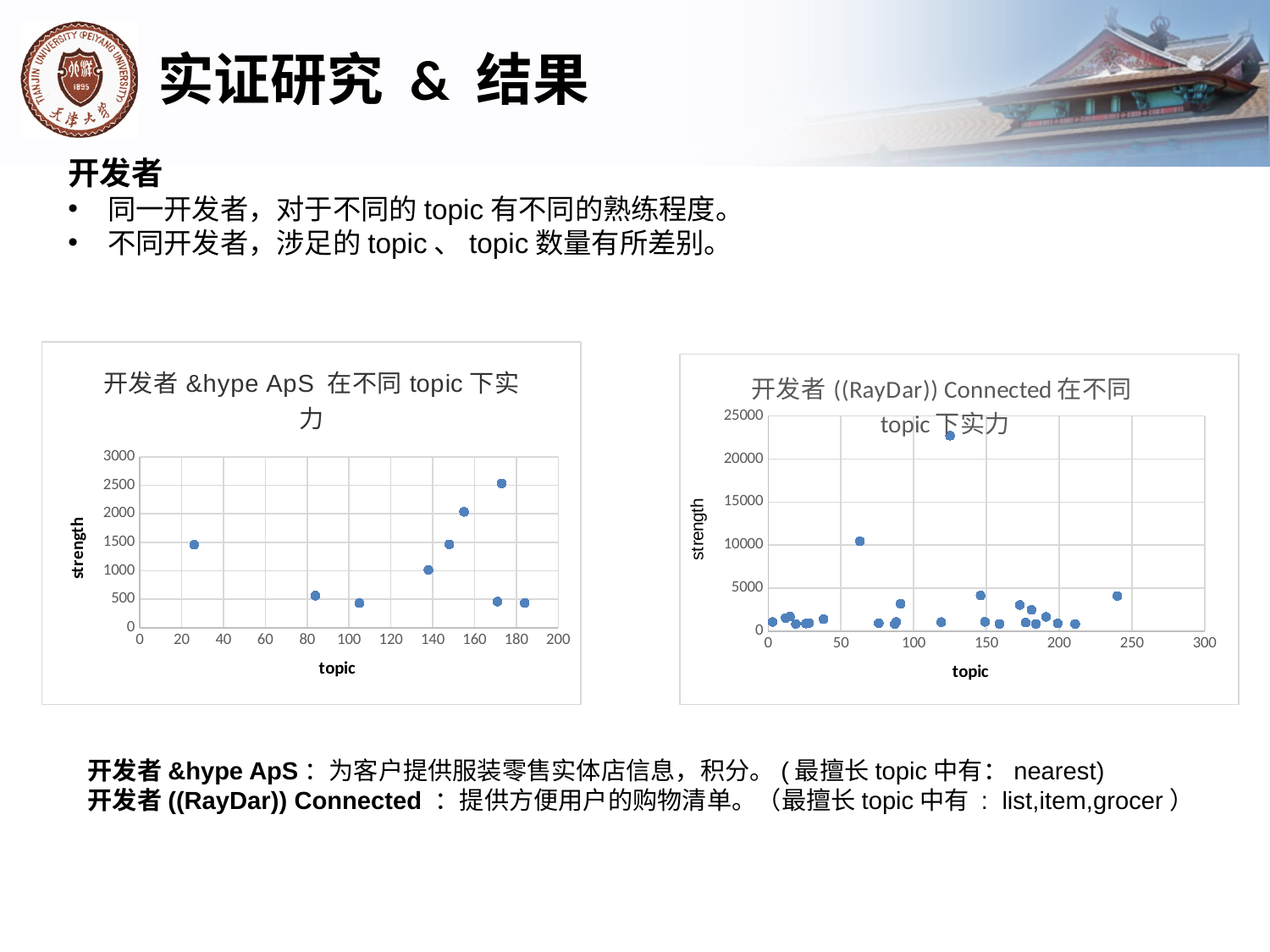

# 实证研究 & 结果
开发者
同一开发者，对于不同的topic有不同的熟练程度。
不同开发者，涉足的topic、topic数量有所差别。

### Chart: 开发者&hype ApS 在不同topic下实力

| Category |  |
|---|---|

### Chart: 开发者((RayDar)) Connected在不同topic下实力

| Category |  |
|---|---|
开发者&hype ApS：为客户提供服装零售实体店信息，积分。(最擅长topic中有：nearest)
开发者((RayDar)) Connected ：提供方便用户的购物清单。（最擅长topic中有 :  list,item,grocer）